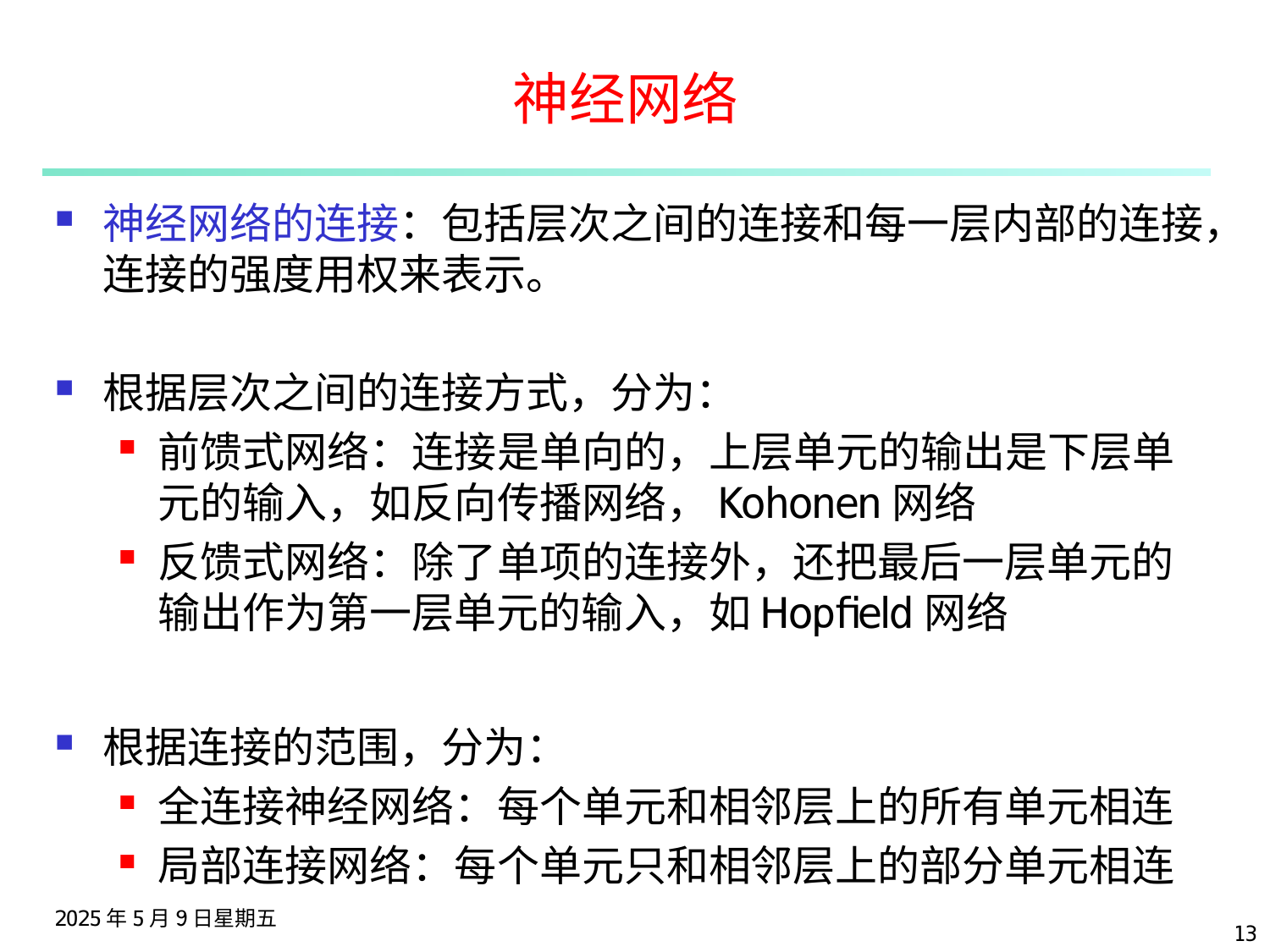

# 神经网络
神经网络的连接：包括层次之间的连接和每一层内部的连接，连接的强度用权来表示。

根据层次之间的连接方式，分为：
前馈式网络：连接是单向的，上层单元的输出是下层单元的输入，如反向传播网络，Kohonen网络
反馈式网络：除了单项的连接外，还把最后一层单元的输出作为第一层单元的输入，如Hopfield网络

根据连接的范围，分为：
全连接神经网络：每个单元和相邻层上的所有单元相连
局部连接网络：每个单元只和相邻层上的部分单元相连
2025年5月9日星期五
13